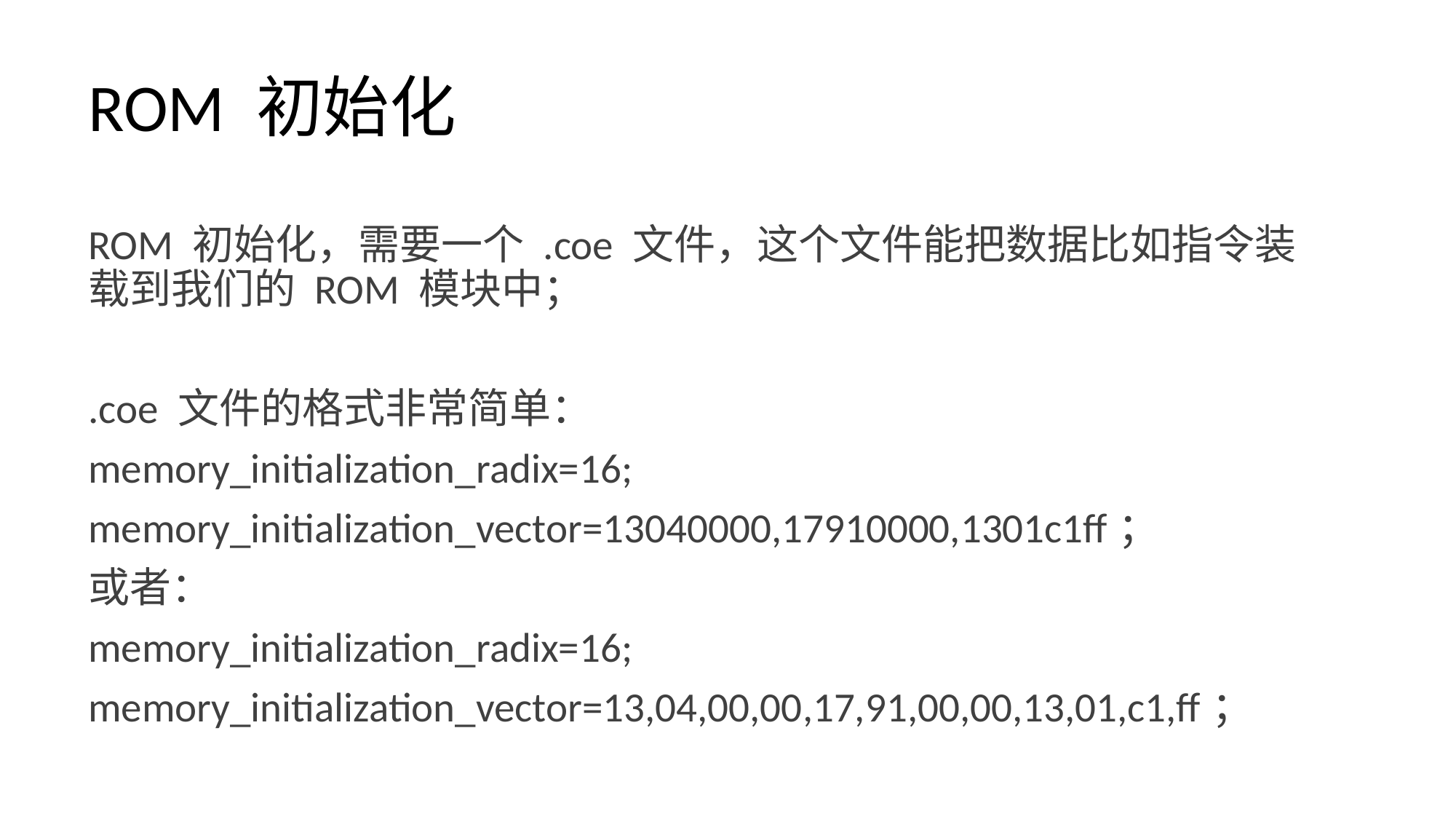

# ROM 初始化
ROM 初始化，需要一个 .coe 文件，这个文件能把数据比如指令装载到我们的 ROM 模块中；

.coe 文件的格式非常简单：
memory_initialization_radix=16;
memory_initialization_vector=13040000,17910000,1301c1ff；
或者：
memory_initialization_radix=16;
memory_initialization_vector=13,04,00,00,17,91,00,00,13,01,c1,ff；